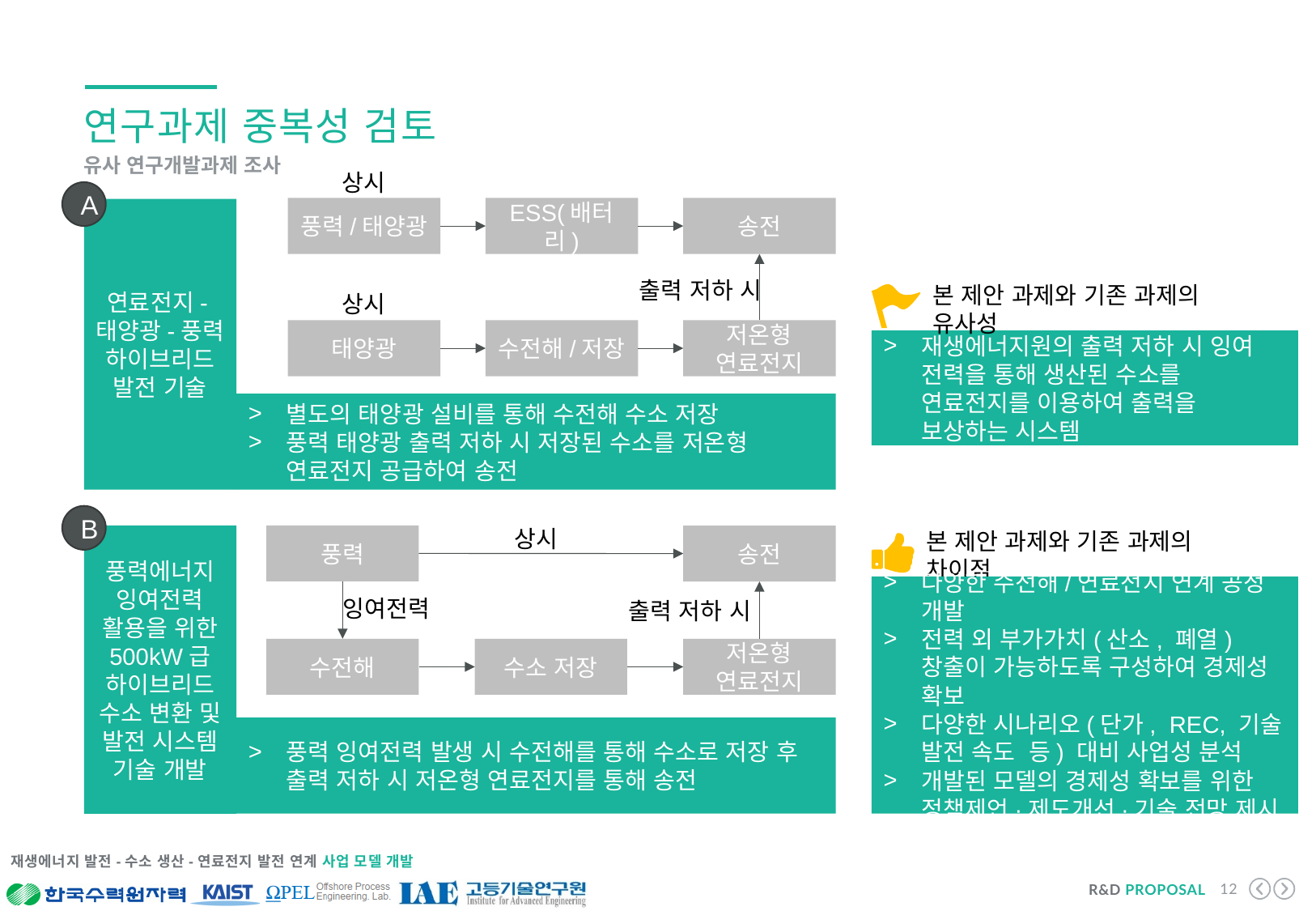

연구과제 중복성 검토
유사 연구개발과제 조사
상시
A
풍력/태양광
ESS(배터리)
송전
연료전지-태양광-풍력 하이브리드 발전 기술

출력 저하 시
본 제안 과제와 기존 과제의 유사성
상시
저온형 연료전지
태양광
수전해/저장
재생에너지원의 출력 저하 시 잉여 전력을 통해 생산된 수소를 연료전지를 이용하여 출력을 보상하는 시스템
별도의 태양광 설비를 통해 수전해 수소 저장
풍력 태양광 출력 저하 시 저장된 수소를 저온형 연료전지 공급하여 송전
B
상시
풍력에너지 잉여전력 활용을 위한 500kW급 하이브리드 수소 변환 및 발전 시스템 기술 개발
풍력
송전

본 제안 과제와 기존 과제의 차이점
다양한 수전해/연료전지 연계 공정 개발
전력 외 부가가치(산소, 폐열) 창출이 가능하도록 구성하여 경제성 확보
다양한 시나리오(단가,  REC, 기술 발전 속도  등) 대비 사업성 분석
개발된 모델의 경제성 확보를 위한 정책제언·제도개선·기술 전망 제시
잉여전력
출력 저하 시
수전해
수소 저장
저온형 연료전지
풍력 잉여전력 발생 시 수전해를 통해 수소로 저장 후 출력 저하 시 저온형 연료전지를 통해 송전
본 제안 과제는 다양한 수전해 기술별 적용 가능한 연료전지의 공정 조합 및 최적화를 연구하고
경제지표 변동성을 반영한 민감도 분석을 통한 사업성 분석과 재무 모델을 개발하는 과제로 상기 과제와 차별화